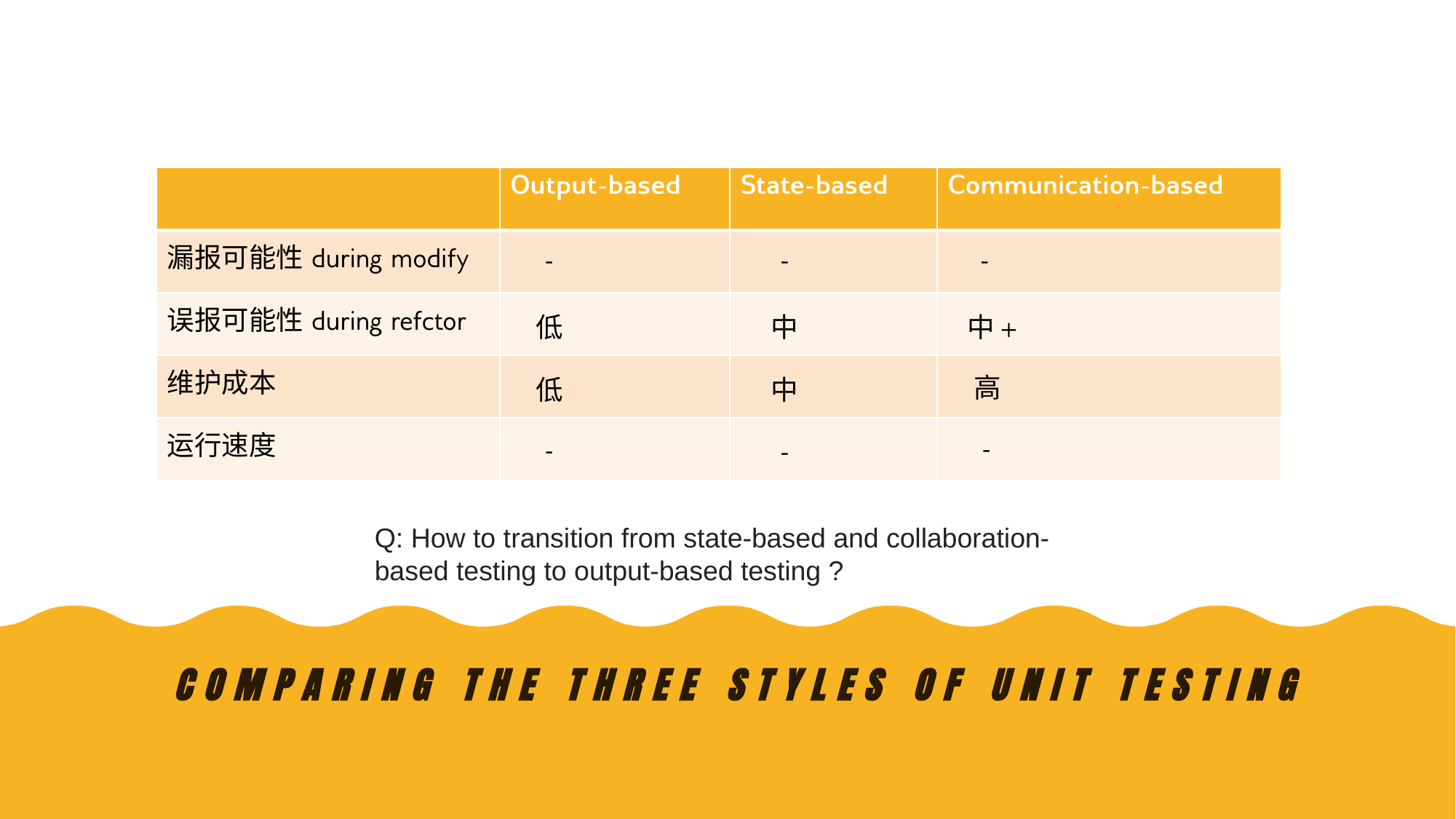

|  | Output-based | State-based | Communication-based |
| --- | --- | --- | --- |
| 漏报可能性during modify |  |  |  |
| 误报可能性during refctor |  |  |  |
| 维护成本 |  |  |  |
| 运行速度 |  |  |  |
-
-
-
低
中
中+
高
低
中
-
-
-
Q: How to transition from state-based and collaboration- based testing to output-based testing ?

# Comparing the three styles of unit testing